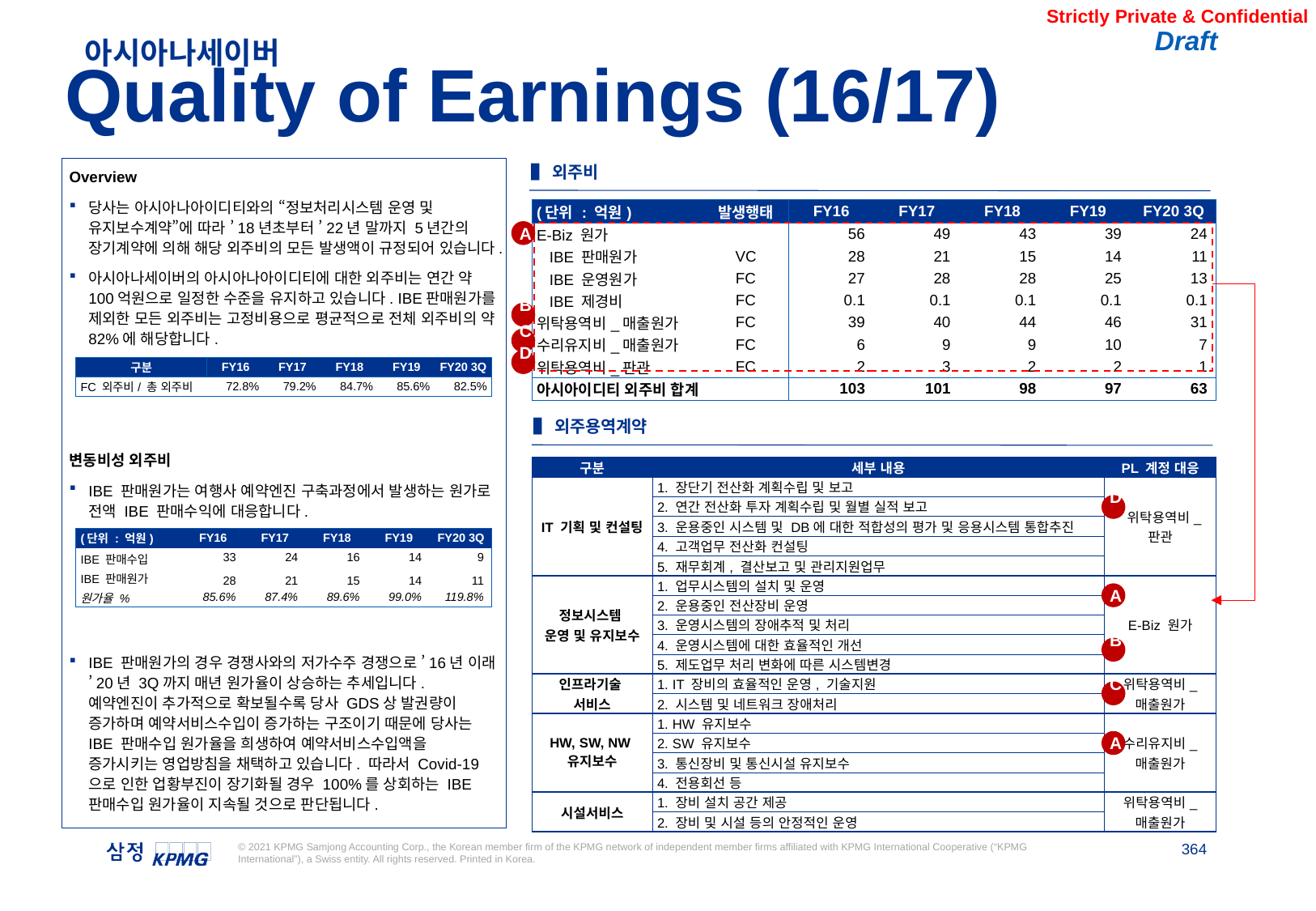

아시아나세이버
Quality of Earnings (16/17)
▌외주비

Overview
당사는 아시아나아이디티와의 “정보처리시스템 운영 및 유지보수계약”에 따라 ’18년초부터 ’22년 말까지 5년간의 장기계약에 의해 해당 외주비의 모든 발생액이 규정되어 있습니다.
아시아나세이버의 아시아나아이디티에 대한 외주비는 연간 약 100억원으로 일정한 수준을 유지하고 있습니다. IBE판매원가를 제외한 모든 외주비는 고정비용으로 평균적으로 전체 외주비의 약 82%에 해당합니다.

변동비성 외주비
IBE 판매원가는 여행사 예약엔진 구축과정에서 발생하는 원가로 전액 IBE 판매수익에 대응합니다.

IBE 판매원가의 경우 경쟁사와의 저가수주 경쟁으로 ’16년 이래 ’20년 3Q까지 매년 원가율이 상승하는 추세입니다. 예약엔진이 추가적으로 확보될수록 당사 GDS상 발권량이 증가하며 예약서비스수입이 증가하는 구조이기 때문에 당사는 IBE 판매수입 원가율을 희생하여 예약서비스수입액을 증가시키는 영업방침을 채택하고 있습니다. 따라서 Covid-19으로 인한 업황부진이 장기화될 경우 100%를 상회하는 IBE 판매수입 원가율이 지속될 것으로 판단됩니다.

| (단위 : 억원) | 발생행태 | FY16 | FY17 | FY18 | FY19 | FY20 3Q |
| --- | --- | --- | --- | --- | --- | --- |
| E-Biz 원가 |  | 56 | 49 | 43 | 39 | 24 |
| IBE 판매원가 | VC | 28 | 21 | 15 | 14 | 11 |
| IBE 운영원가 | FC | 27 | 28 | 28 | 25 | 13 |
| IBE 제경비 | FC | 0.1 | 0.1 | 0.1 | 0.1 | 0.1 |
| 위탁용역비\_매출원가 | FC | 39 | 40 | 44 | 46 | 31 |
| 수리유지비\_매출원가 | FC | 6 | 9 | 9 | 10 | 7 |
| 위탁용역비\_판관 | FC | 2 | 3 | 2 | 2 | 1 |
| 아시아이디티 외주비 합계 |  | 103 | 101 | 98 | 97 | 63 |
A

B
C
D
| 구분 | FY16 | FY17 | FY18 | FY19 | FY20 3Q |
| --- | --- | --- | --- | --- | --- |
| FC 외주비/ 총 외주비 | 72.8% | 79.2% | 84.7% | 85.6% | 82.5% |
▌외주용역계약

| 구분 | 세부 내용 | PL 계정 대응 |
| --- | --- | --- |
| IT 기획 및 컨설팅 | 1. 장단기 전산화 계획수립 및 보고 | 위탁용역비\_ 판관 |
|  | 2. 연간 전산화 투자 계획수립 및 월별 실적 보고 |  |
|  | 3. 운용중인 시스템 및 DB에 대한 적합성의 평가 및 응용시스템 통합추진 |  |
|  | 4. 고객업무 전산화 컨설팅 |  |
|  | 5. 재무회계, 결산보고 및 관리지원업무 |  |
| 정보시스템 운영 및 유지보수 | 1. 업무시스템의 설치 및 운영 | E-Biz 원가 |
|  | 2. 운용중인 전산장비 운영 |  |
|  | 3. 운영시스템의 장애추적 및 처리 |  |
|  | 4. 운영시스템에 대한 효율적인 개선 |  |
|  | 5. 제도업무 처리 변화에 따른 시스템변경 |  |
| 인프라기술 서비스 | 1. IT 장비의 효율적인 운영, 기술지원 | 위탁용역비\_ 매출원가 |
|  | 2. 시스템 및 네트워크 장애처리 |  |
| HW, SW, NW 유지보수 | 1. HW 유지보수 | 수리유지비\_ 매출원가 |
|  | 2. SW 유지보수 |  |
|  | 3. 통신장비 및 통신시설 유지보수 |  |
|  | 4. 전용회선 등 |  |
| 시설서비스 | 1. 장비 설치 공간 제공 | 위탁용역비\_ 매출원가 |
|  | 2. 장비 및 시설 등의 안정적인 운영 |  |
D
| (단위 : 억원) | FY16 | FY17 | FY18 | FY19 | FY20 3Q |
| --- | --- | --- | --- | --- | --- |
| IBE 판매수입 | 33 | 24 | 16 | 14 | 9 |
| IBE 판매원가 | 28 | 21 | 15 | 14 | 11 |
| 원가율 % | 85.6% | 87.4% | 89.6% | 99.0% | 119.8% |
A
B
C
A